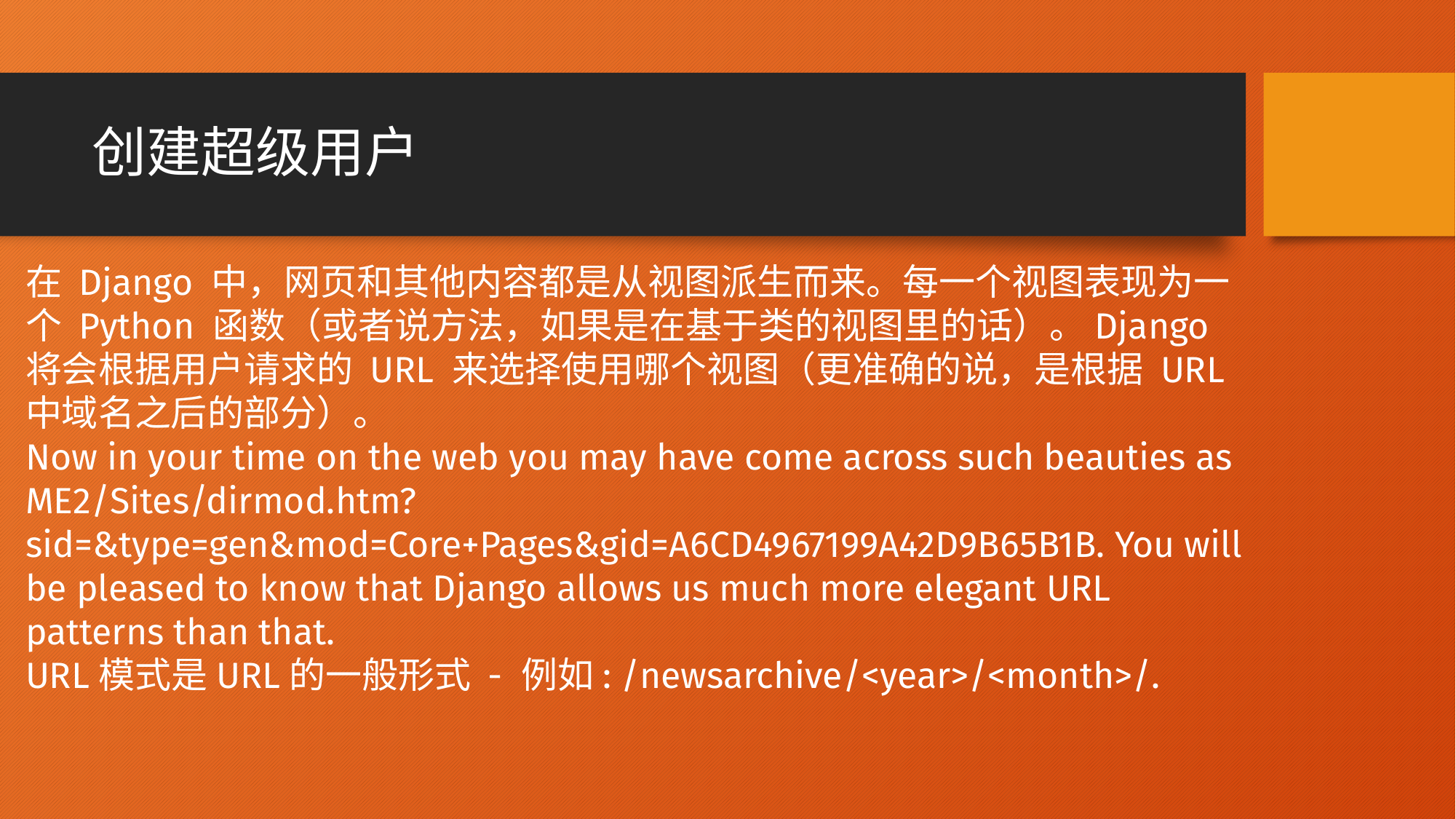

# 创建超级用户
在 Django 中，网页和其他内容都是从视图派生而来。每一个视图表现为一个 Python 函数（或者说方法，如果是在基于类的视图里的话）。Django 将会根据用户请求的 URL 来选择使用哪个视图（更准确的说，是根据 URL 中域名之后的部分）。
Now in your time on the web you may have come across such beauties as ME2/Sites/dirmod.htm?sid=&type=gen&mod=Core+Pages&gid=A6CD4967199A42D9B65B1B. You will be pleased to know that Django allows us much more elegant URL patterns than that.
URL模式是URL的一般形式 - 例如: /newsarchive/<year>/<month>/.